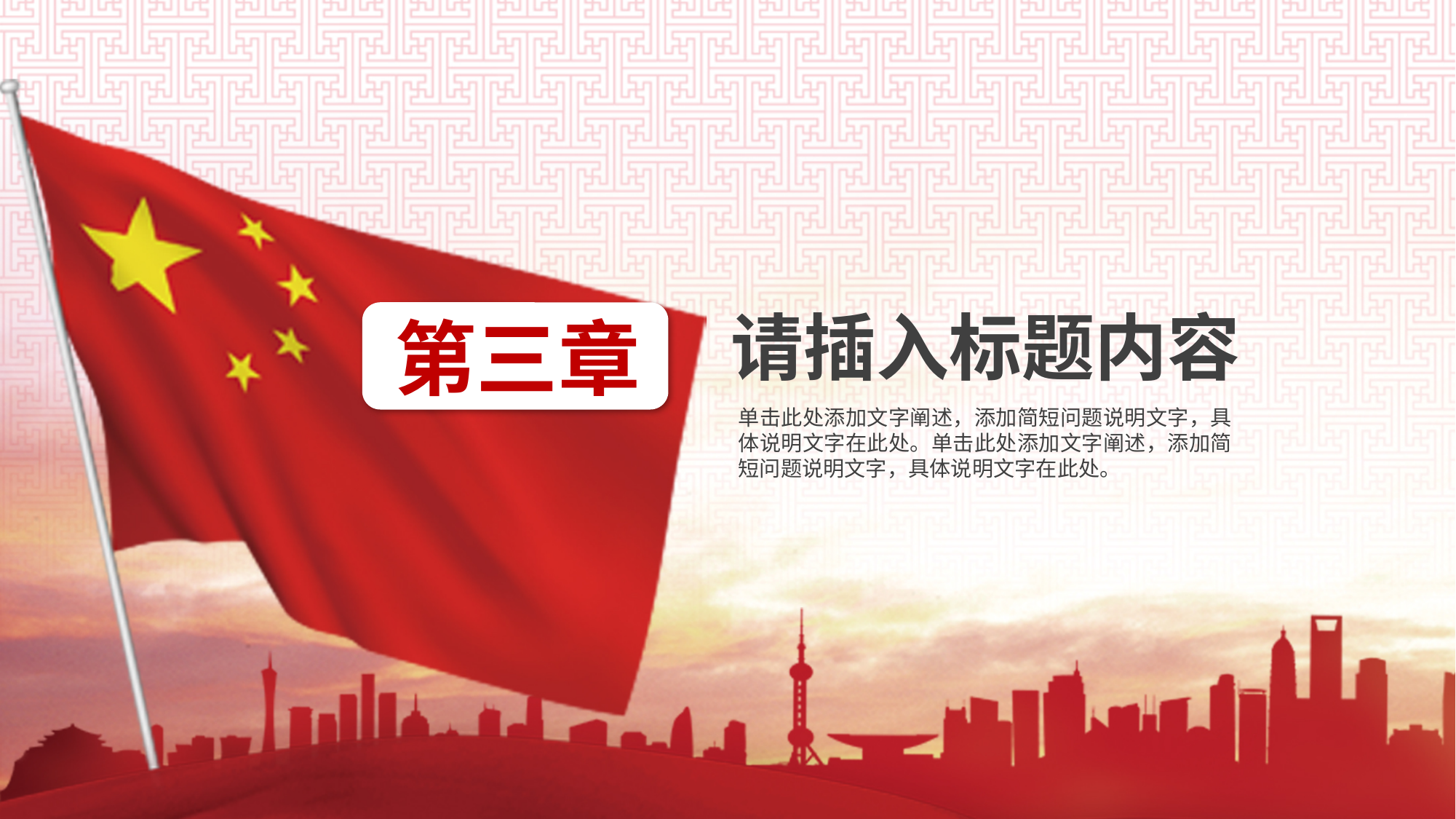

请插入标题内容
第三章

单击此处添加文字阐述，添加简短问题说明文字，具体说明文字在此处。单击此处添加文字阐述，添加简短问题说明文字，具体说明文字在此处。

PPT定制: 静水流深工作室
QQ:    276060523
电话:  18928897164
微信:  whishile